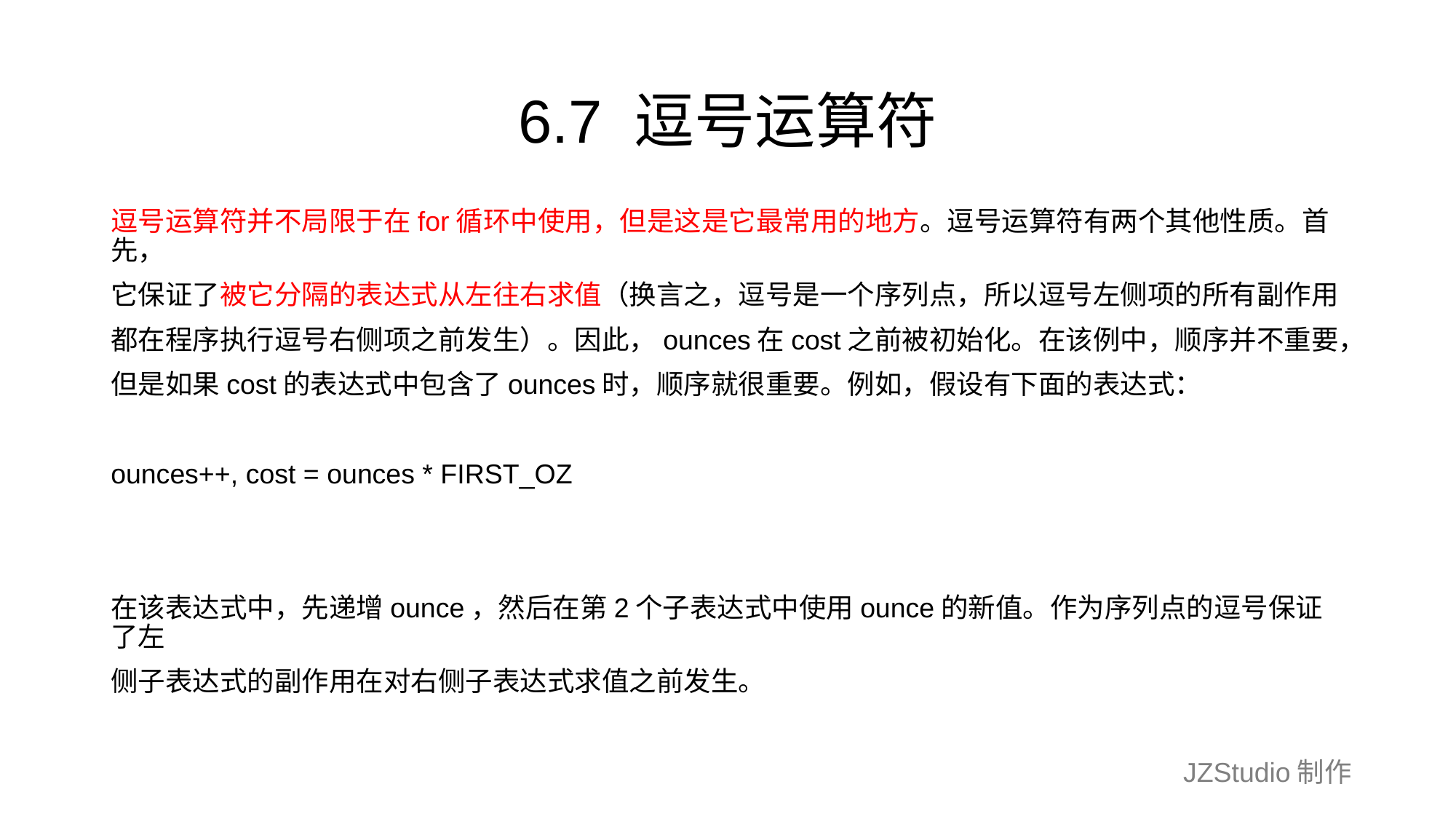

# 6.7 逗号运算符
逗号运算符并不局限于在for循环中使用，但是这是它最常用的地方。逗号运算符有两个其他性质。首先，
它保证了被它分隔的表达式从左往右求值（换言之，逗号是一个序列点，所以逗号左侧项的所有副作用
都在程序执行逗号右侧项之前发生）。因此，ounces在cost之前被初始化。在该例中，顺序并不重要，
但是如果cost的表达式中包含了ounces时，顺序就很重要。例如，假设有下面的表达式：

ounces++, cost = ounces * FIRST_OZ

在该表达式中，先递增ounce，然后在第2个子表达式中使用ounce的新值。作为序列点的逗号保证了左
侧子表达式的副作用在对右侧子表达式求值之前发生。